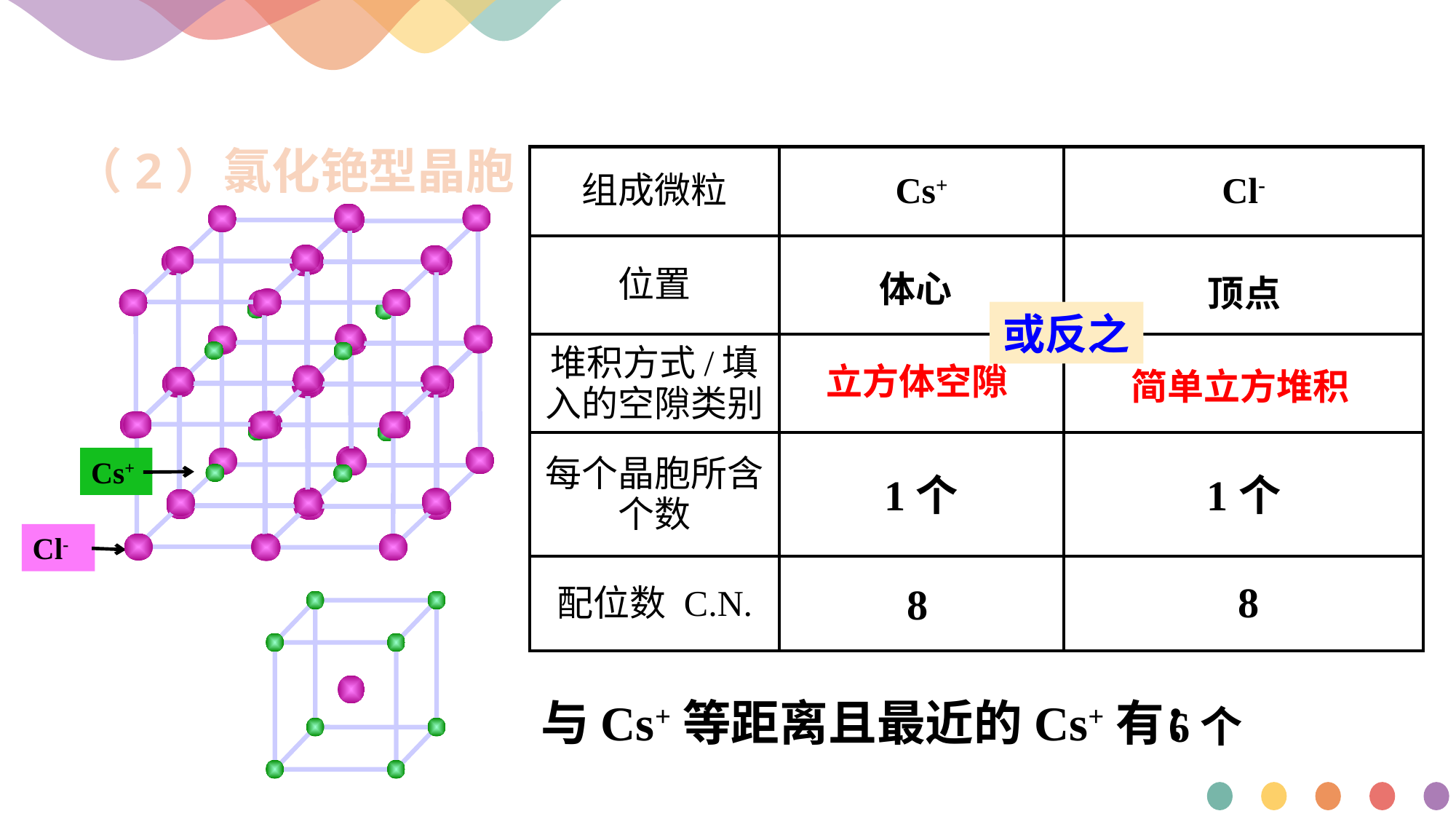

（2）氯化铯型晶胞
| 组成微粒 | Cs+ | Cl- |
| --- | --- | --- |
| 位置 |  |  |
| 堆积方式/填入的空隙类别 |  |  |
| 每个晶胞所含个数 |  |  |
| 配位数 C.N. |  |  |

体心
顶点
或反之

立方体空隙
简单立方堆积

Cs+
1个
1个
Cl-
8
8

与Cs+等距离且最近的Cs+有：
6个